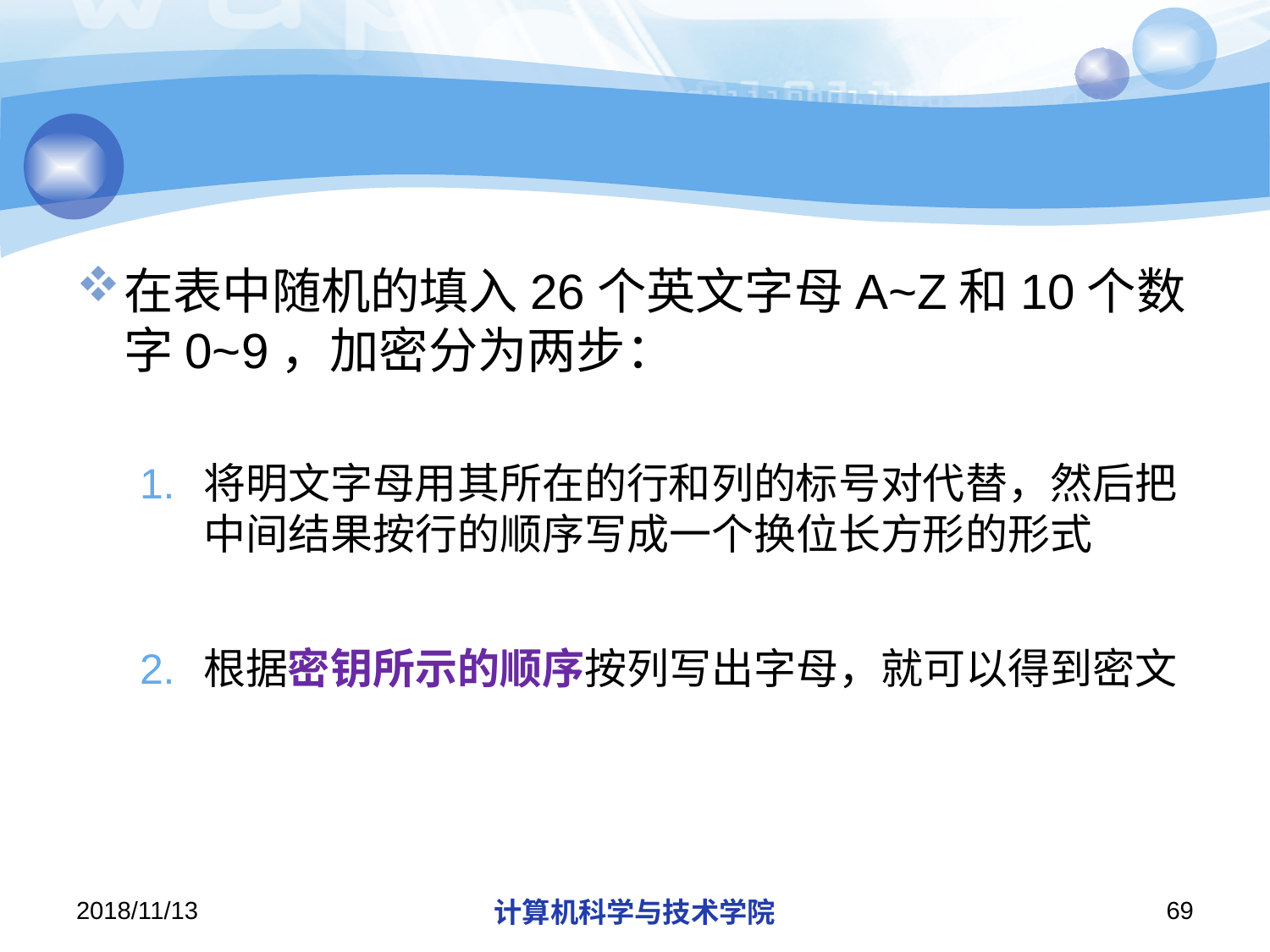

#
在表中随机的填入26个英文字母A~Z和10个数字0~9，加密分为两步：

将明文字母用其所在的行和列的标号对代替，然后把中间结果按行的顺序写成一个换位长方形的形式

根据密钥所示的顺序按列写出字母，就可以得到密文
2018/11/13
计算机科学与技术学院
69